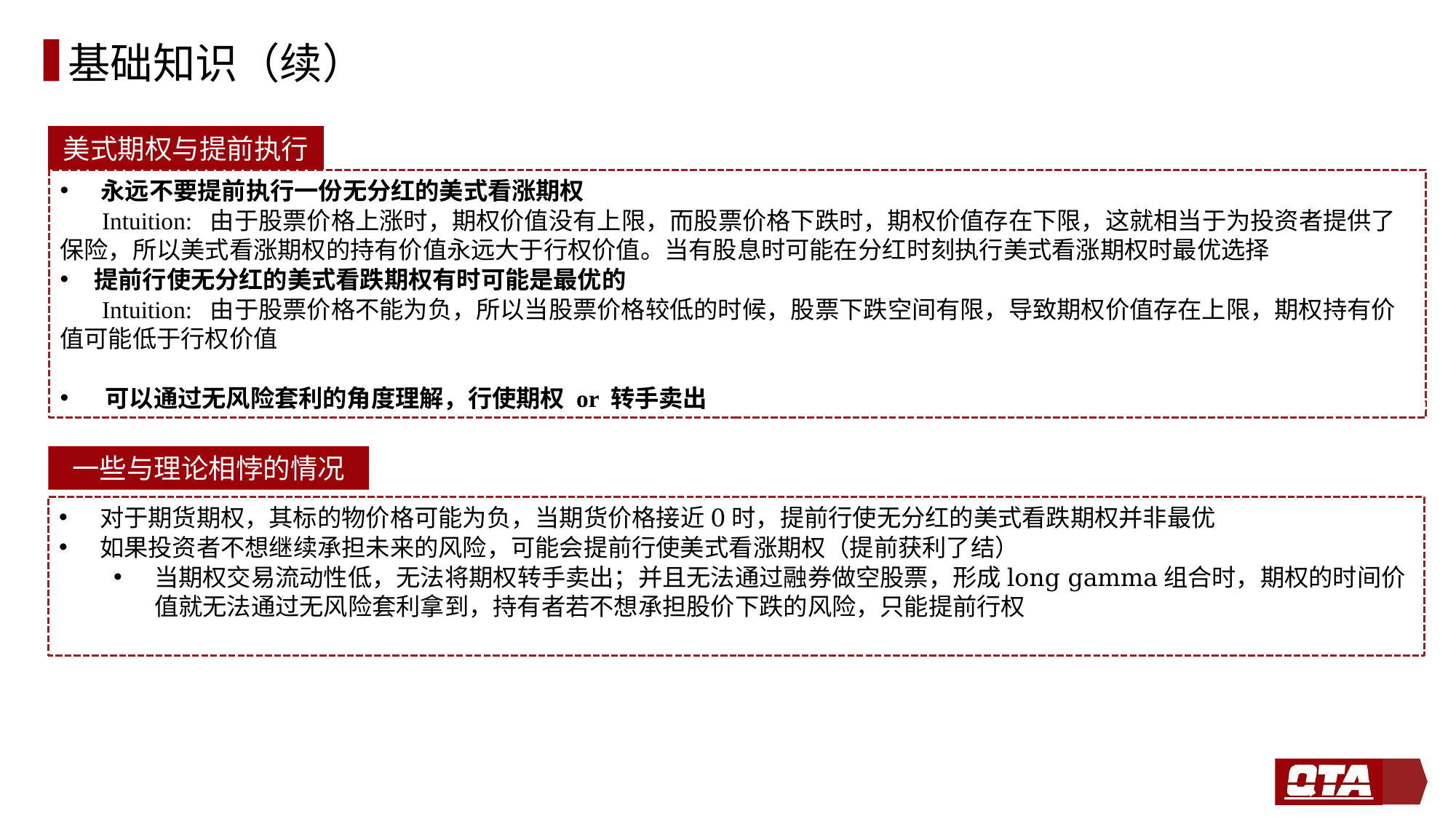

# 基础知识（续）
美式期权与提前执行
永远不要提前执行一份无分红的美式看涨期权
       Intuition:  由于股票价格上涨时，期权价值没有上限，而股票价格下跌时，期权价值存在下限，这就相当于为投资者提供了保险，所以美式看涨期权的持有价值永远大于行权价值。当有股息时可能在分红时刻执行美式看涨期权时最优选择
提前行使无分红的美式看跌期权有时可能是最优的
       Intuition:  由于股票价格不能为负，所以当股票价格较低的时候，股票下跌空间有限，导致期权价值存在上限，期权持有价值可能低于行权价值

 可以通过无风险套利的角度理解，行使期权 or 转手卖出
30
一些与理论相悖的情况
对于期货期权，其标的物价格可能为负，当期货价格接近0时，提前行使无分红的美式看跌期权并非最优
如果投资者不想继续承担未来的风险，可能会提前行使美式看涨期权（提前获利了结）
当期权交易流动性低，无法将期权转手卖出；并且无法通过融券做空股票，形成long gamma组合时，期权的时间价值就无法通过无风险套利拿到，持有者若不想承担股价下跌的风险，只能提前行权